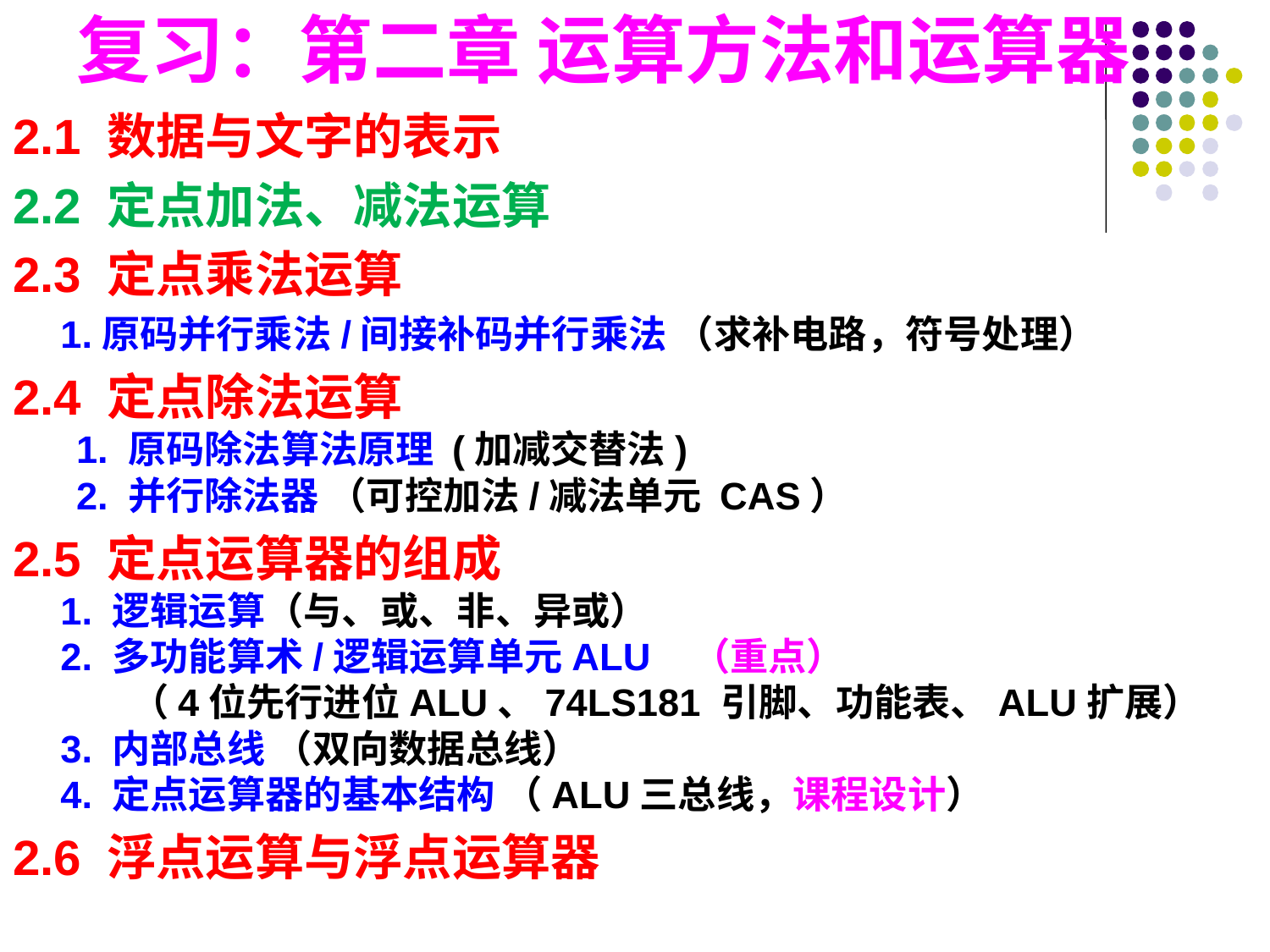

复习：第二章 运算方法和运算器
2.1 数据与文字的表示
2.2 定点加法、减法运算
2.3 定点乘法运算
1.原码并行乘法/间接补码并行乘法 （求补电路，符号处理）
2.4 定点除法运算
1. 原码除法算法原理 (加减交替法)
2. 并行除法器 （可控加法/减法单元 CAS）
2.5 定点运算器的组成
1. 逻辑运算（与、或、非、异或）
2. 多功能算术/逻辑运算单元ALU   （重点）
       （4位先行进位ALU、74LS181 引脚、功能表、ALU扩展）
3. 内部总线 （双向数据总线）
4. 定点运算器的基本结构 （ALU三总线，课程设计）
2.6 浮点运算与浮点运算器
#
117